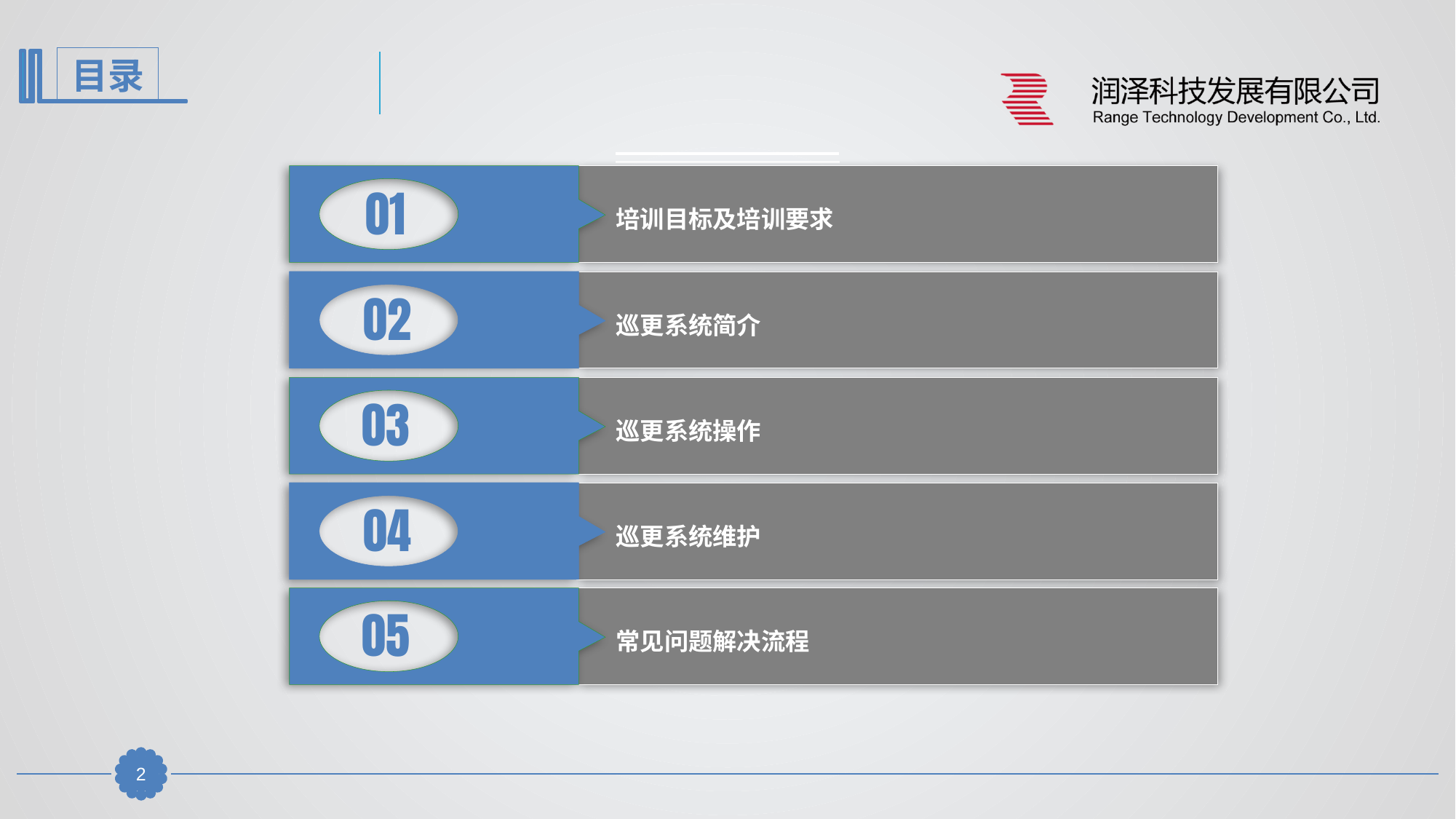

01
培训目标及培训要求

02
巡更系统简介

03
巡更系统操作

04
巡更系统维护

05
常见问题解决流程
2